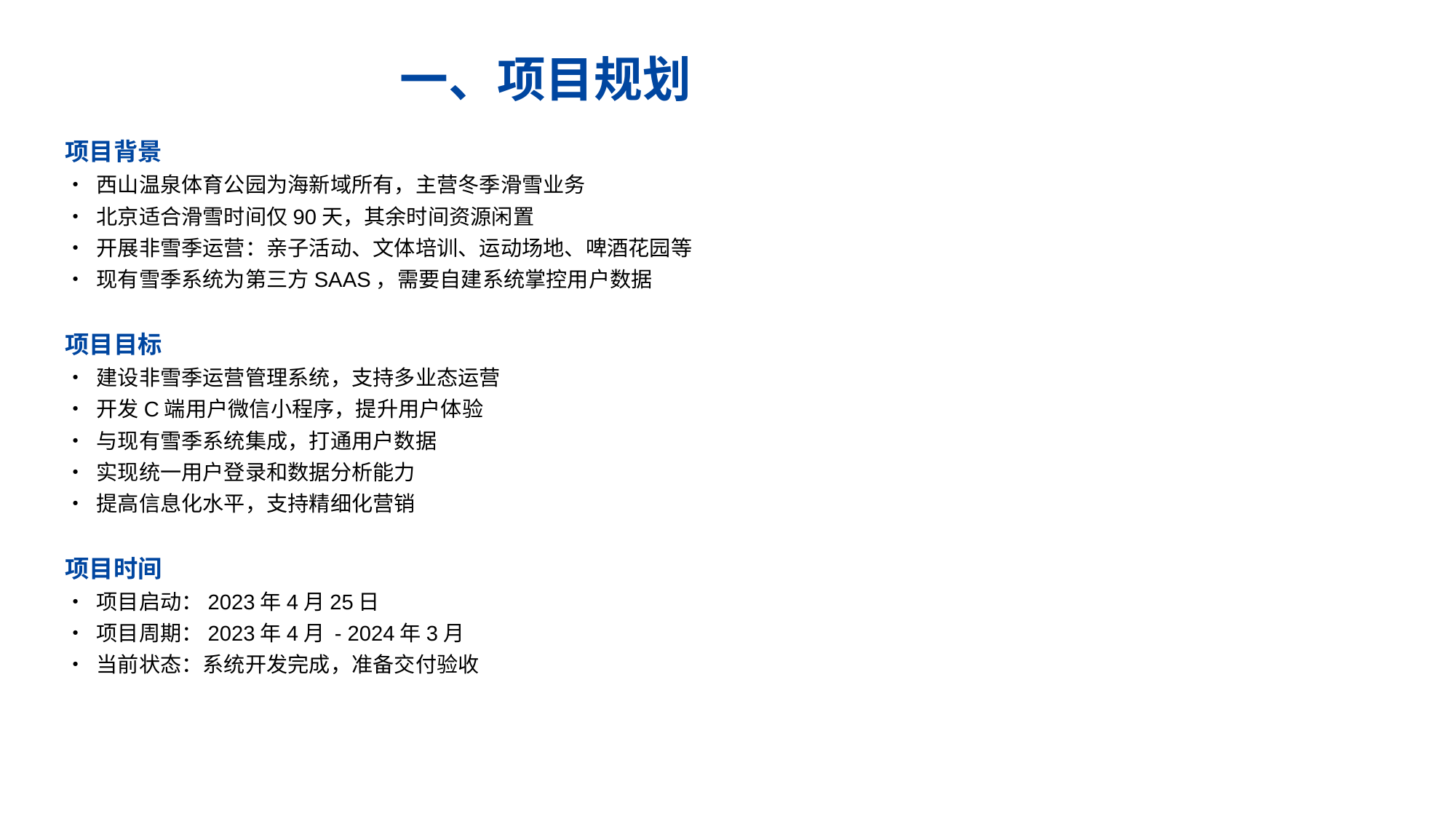

一、项目规划
项目背景
• 西山温泉体育公园为海新域所有，主营冬季滑雪业务
• 北京适合滑雪时间仅90天，其余时间资源闲置
• 开展非雪季运营：亲子活动、文体培训、运动场地、啤酒花园等
• 现有雪季系统为第三方SAAS，需要自建系统掌控用户数据

项目目标
• 建设非雪季运营管理系统，支持多业态运营
• 开发C端用户微信小程序，提升用户体验
• 与现有雪季系统集成，打通用户数据
• 实现统一用户登录和数据分析能力
• 提高信息化水平，支持精细化营销

项目时间
• 项目启动：2023年4月25日
• 项目周期：2023年4月 - 2024年3月
• 当前状态：系统开发完成，准备交付验收